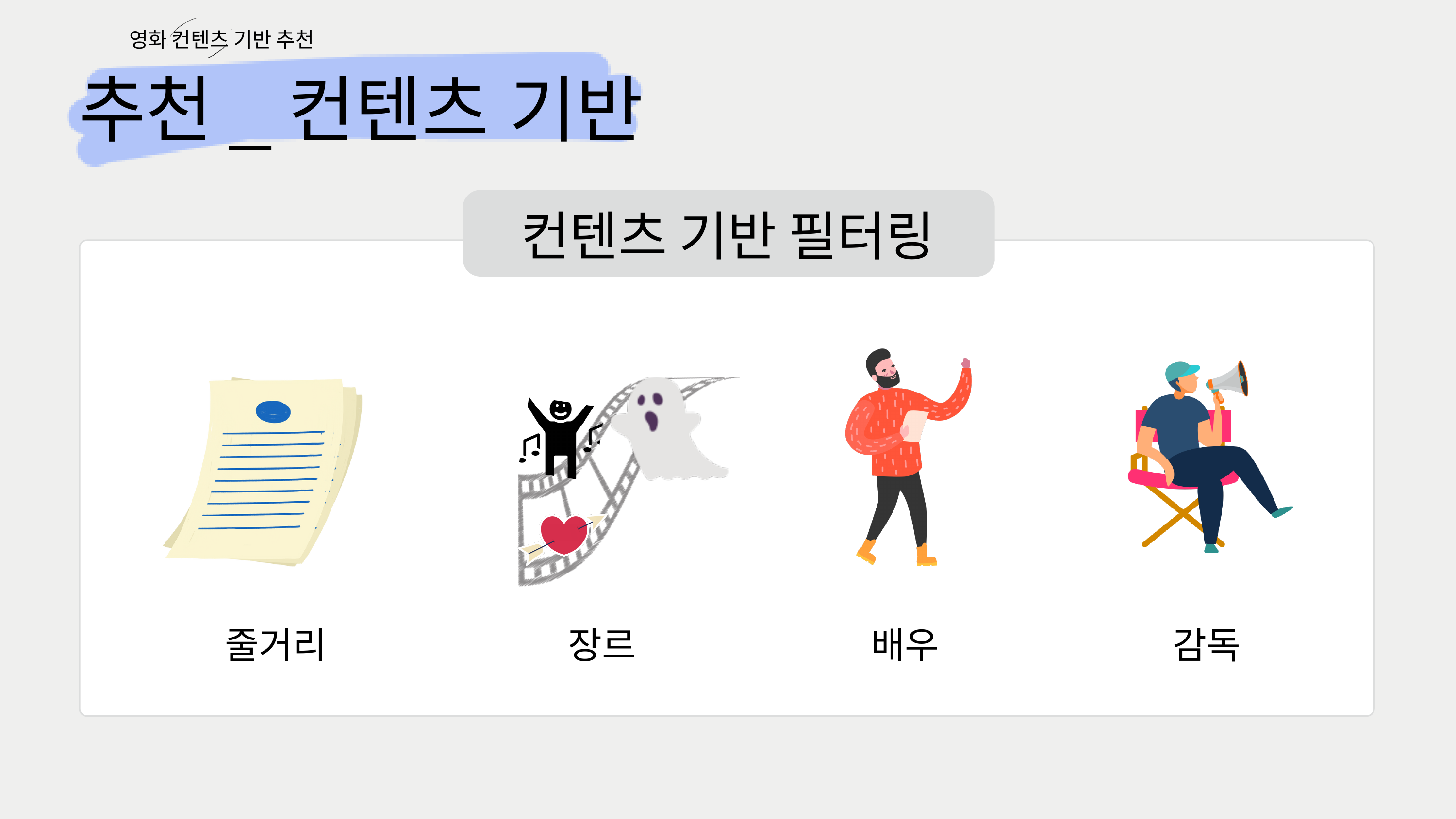

영화 컨텐츠 기반 추천

추천_컨텐츠 기반

컨텐츠 기반 필터링

줄거리
장르
배우
감독